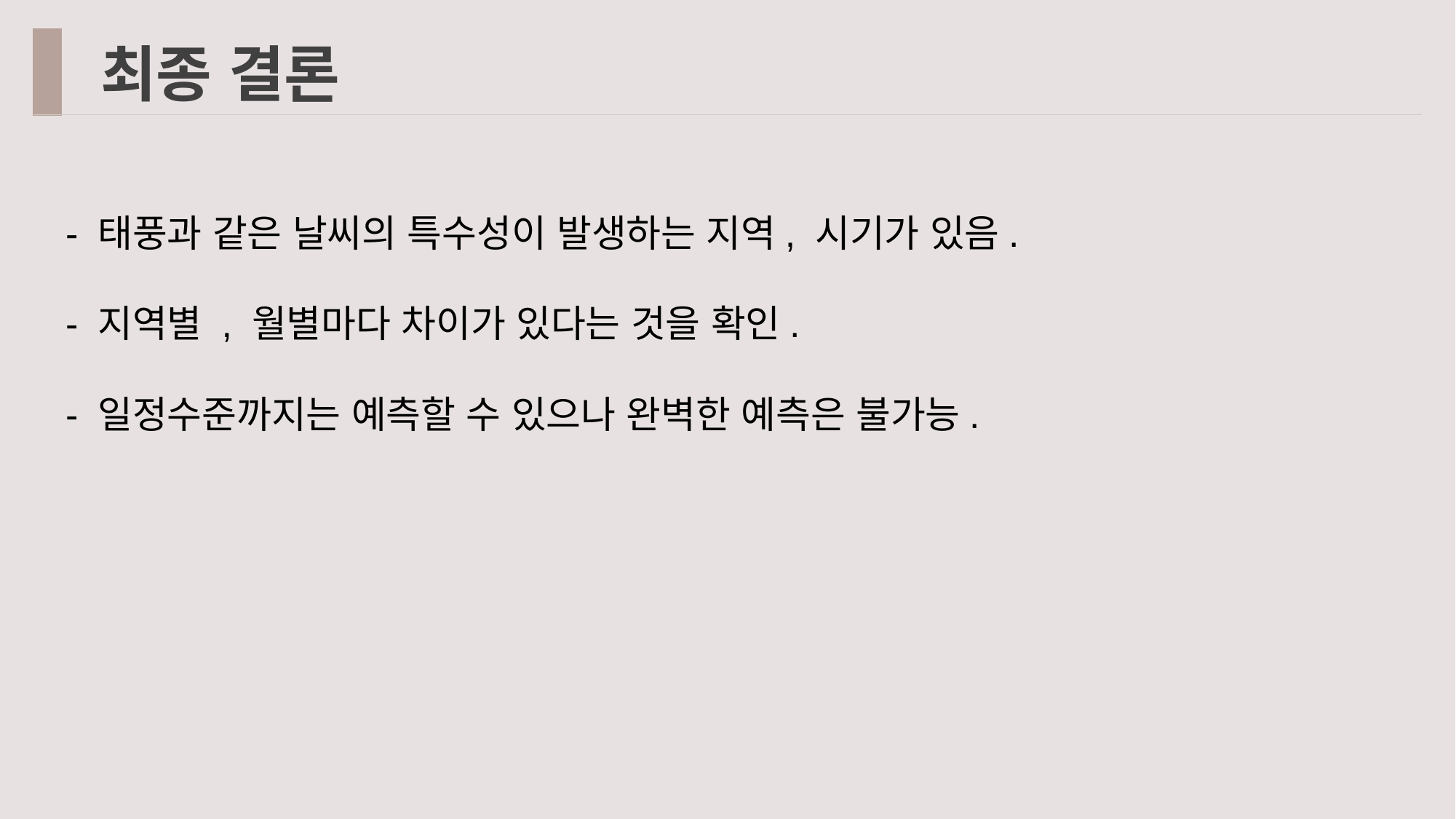

최종 결론

  - 태풍과 같은 날씨의 특수성이 발생하는 지역, 시기가 있음.

  - 지역별 , 월별마다 차이가 있다는 것을 확인.

  - 일정수준까지는 예측할 수 있으나 완벽한 예측은 불가능.